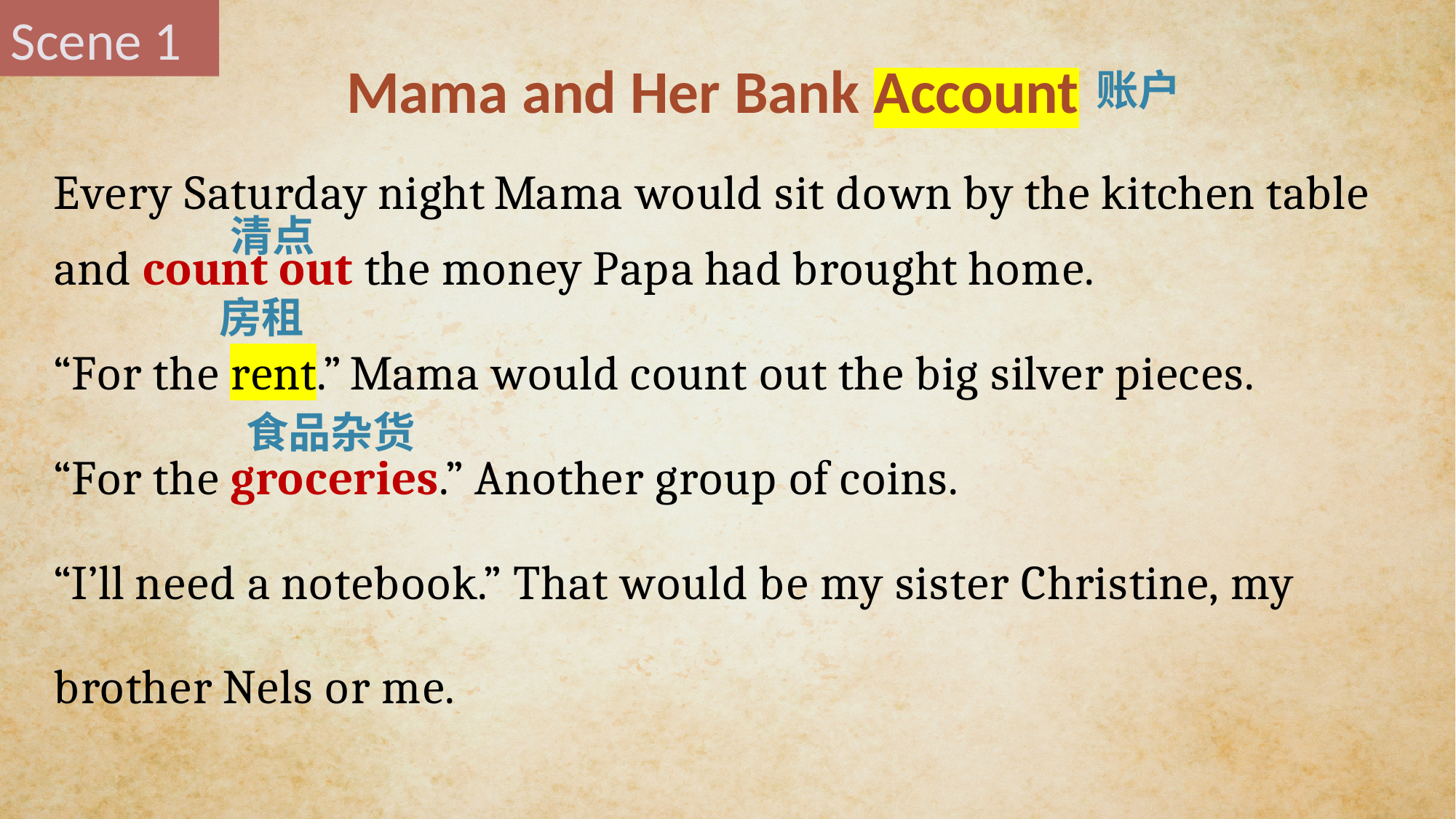

Scene 1
Mama and Her Bank Account
账户
Every Saturday night Mama would sit down by the kitchen table and count out the money Papa had brought home.
“For the rent.” Mama would count out the big silver pieces.
“For the groceries.” Another group of coins.
“I’ll need a notebook.” That would be my sister Christine, my brother Nels or me.
清点
房租
食品杂货